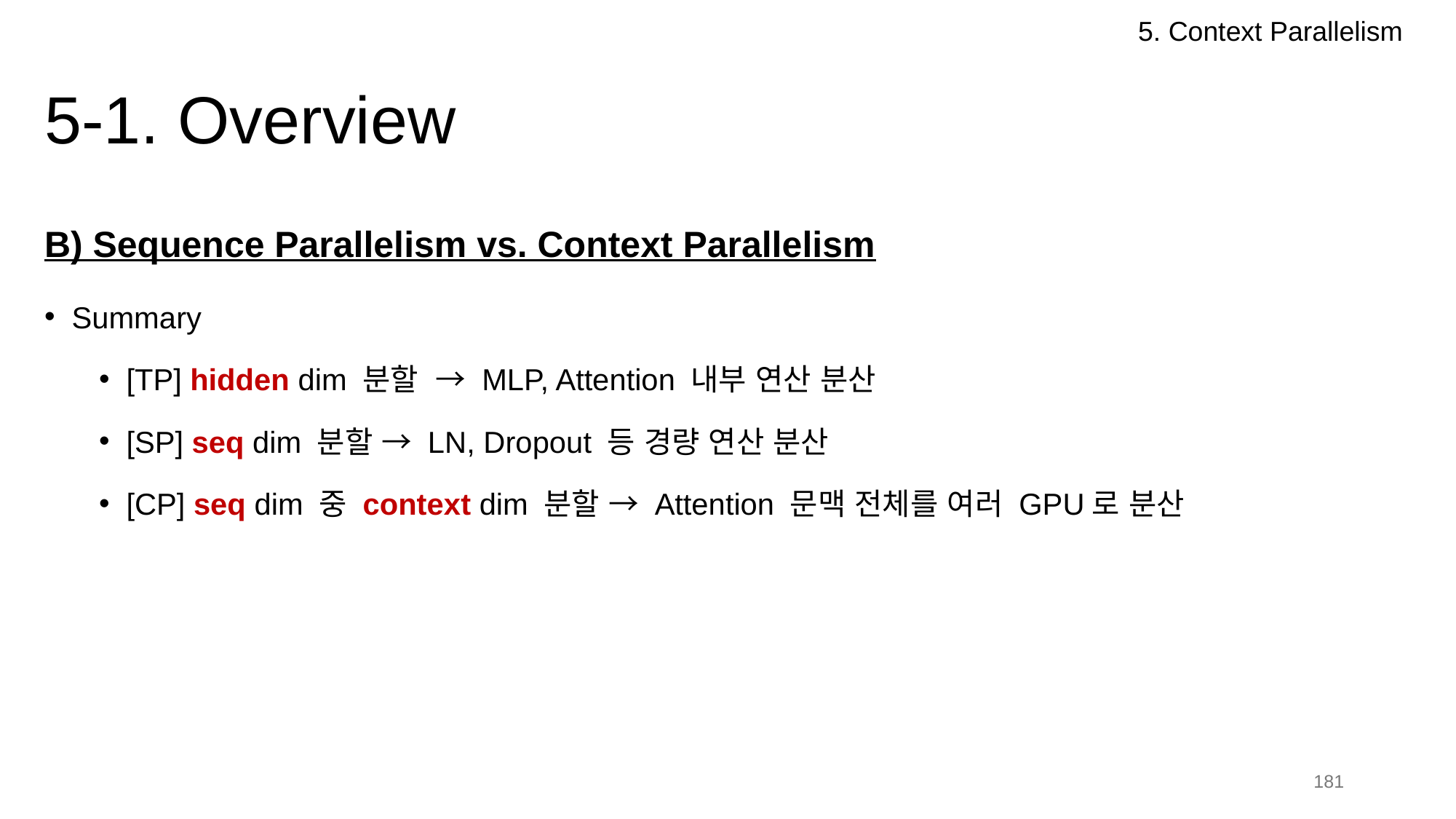

5. Context Parallelism
# 5-1. Overview
B) Sequence Parallelism vs. Context Parallelism
Summary
[TP] hidden dim 분할  → MLP, Attention 내부 연산 분산
[SP] seq dim 분할 → LN, Dropout 등 경량 연산 분산
[CP] seq dim 중 context dim 분할 → Attention 문맥 전체를 여러 GPU로 분산

181